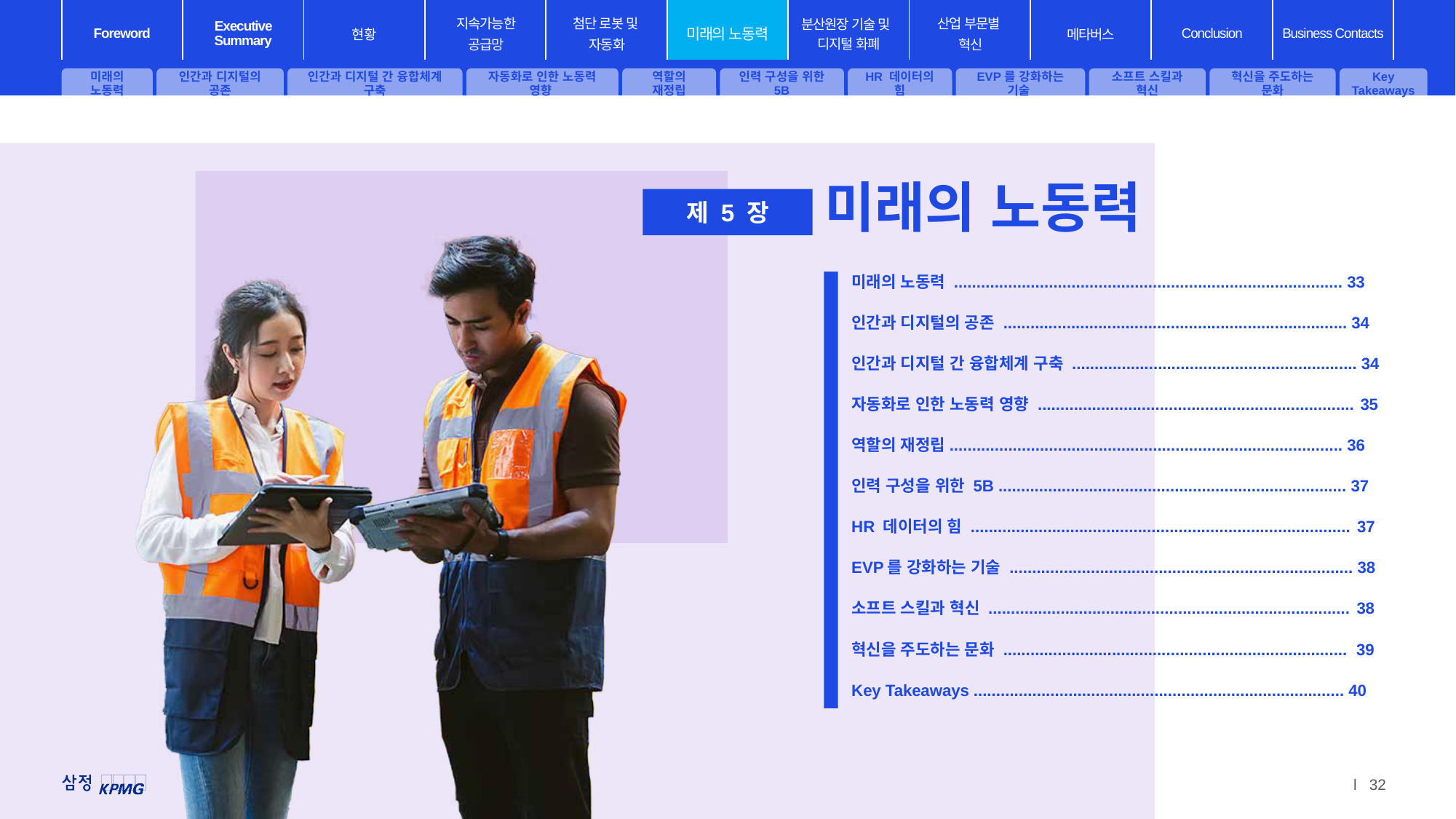

미래의 노동력
인간과 디지털의 공존
인간과 디지털 간 융합체계 구축
자동화로 인한 노동력 영향
역할의 재정립
인력 구성을 위한 5B
HR 데이터의 힘
EVP를 강화하는 기술
소프트 스킬과 혁신
혁신을 주도하는 문화
Key Takeaways

미래의 노동력
제 5 장

미래의 노동력 ...................................................................................... 33

인간과 디지털의 공존 ............................................................................ 34

인간과 디지털 간 융합체계 구축 ............................................................... 34

자동화로 인한 노동력 영향 ...................................................................... 35

역할의 재정립....................................................................................... 36

인력 구성을 위한 5B ............................................................................. 37

HR 데이터의 힘 .................................................................................... 37

EVP를 강화하는 기술 ............................................................................ 38

소프트 스킬과 혁신 ................................................................................ 38

혁신을 주도하는 문화 ............................................................................ 39

Key Takeaways .................................................................................. 40

l   32